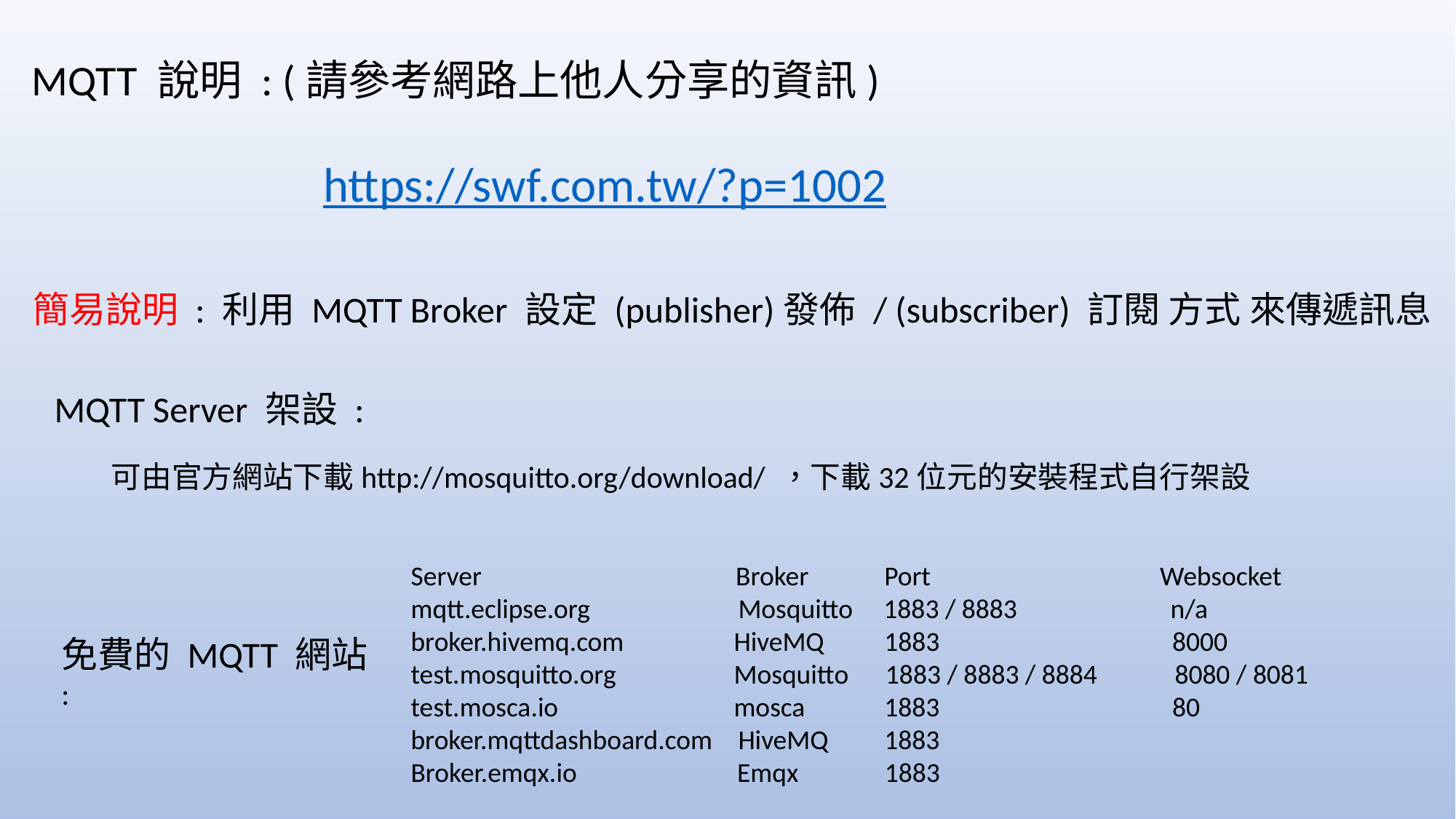

MQTT 說明 : (請參考網路上他人分享的資訊)
https://swf.com.tw/?p=1002

簡易說明 : 利用 MQTT Broker 設定 (publisher)發佈 / (subscriber) 訂閱 方式 來傳遞訊息
MQTT Server 架設 :
可由官方網站下載http://mosquitto.org/download/ ，下載32位元的安裝程式自行架設
Server	                                   Broker	      Port	                                 Websocket
mqtt.eclipse.org          	Mosquitto     1883 / 8883	                 n/a
broker.hivemq.com	                 HiveMQ	      1883	                                   8000
test.mosquitto.org	                 Mosquitto      1883 / 8883 / 8884	8080 / 8081
test.mosca.io	                 mosca	      1883	                                   80
broker.mqttdashboard.com	HiveMQ	      1883
Broker.emqx.io                          Emqx              1883
免費的 MQTT 網站 :